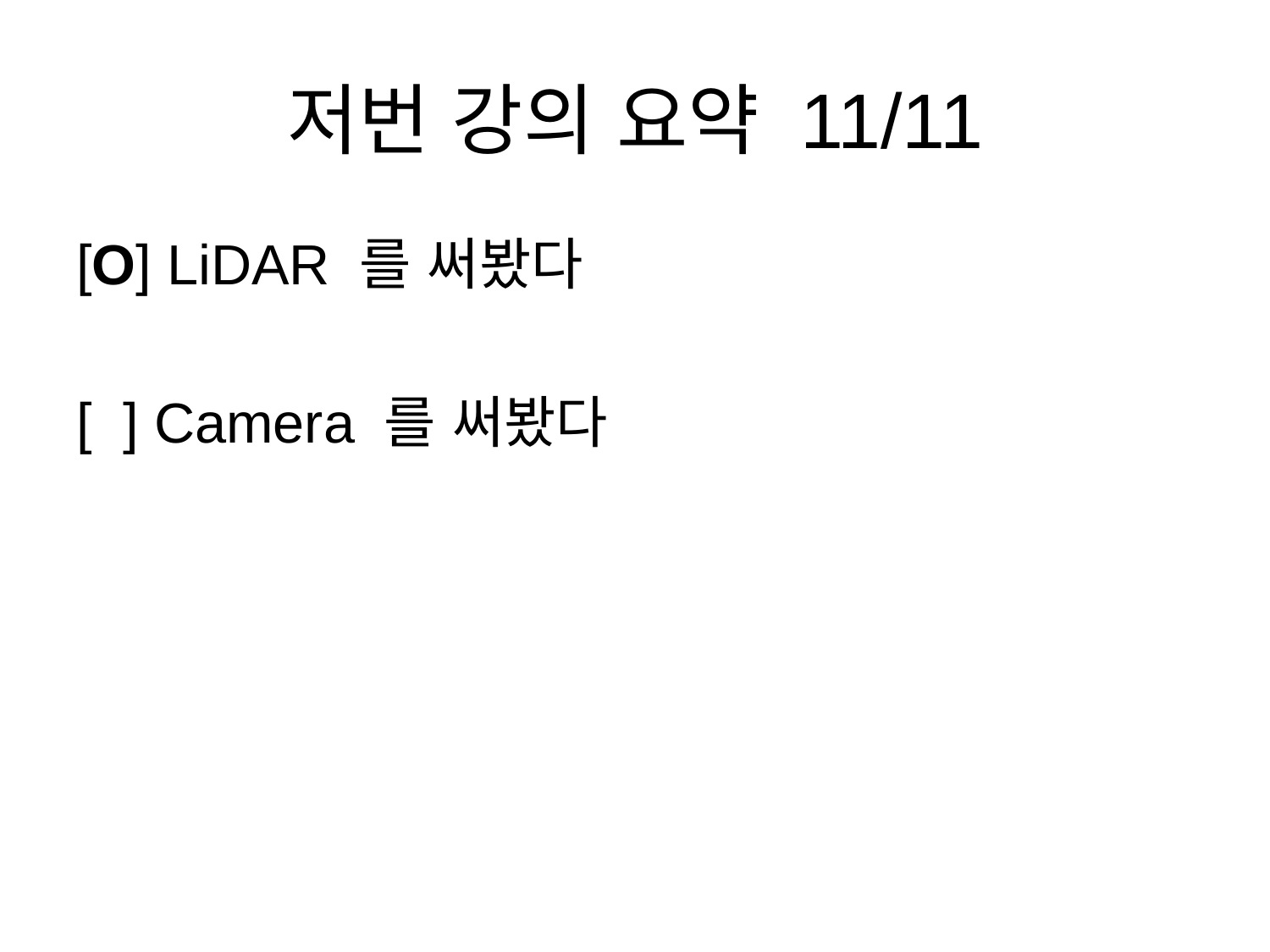

# 저번 강의 요약 11/11
[O] LiDAR 를 써봤다

[  ] Camera 를 써봤다